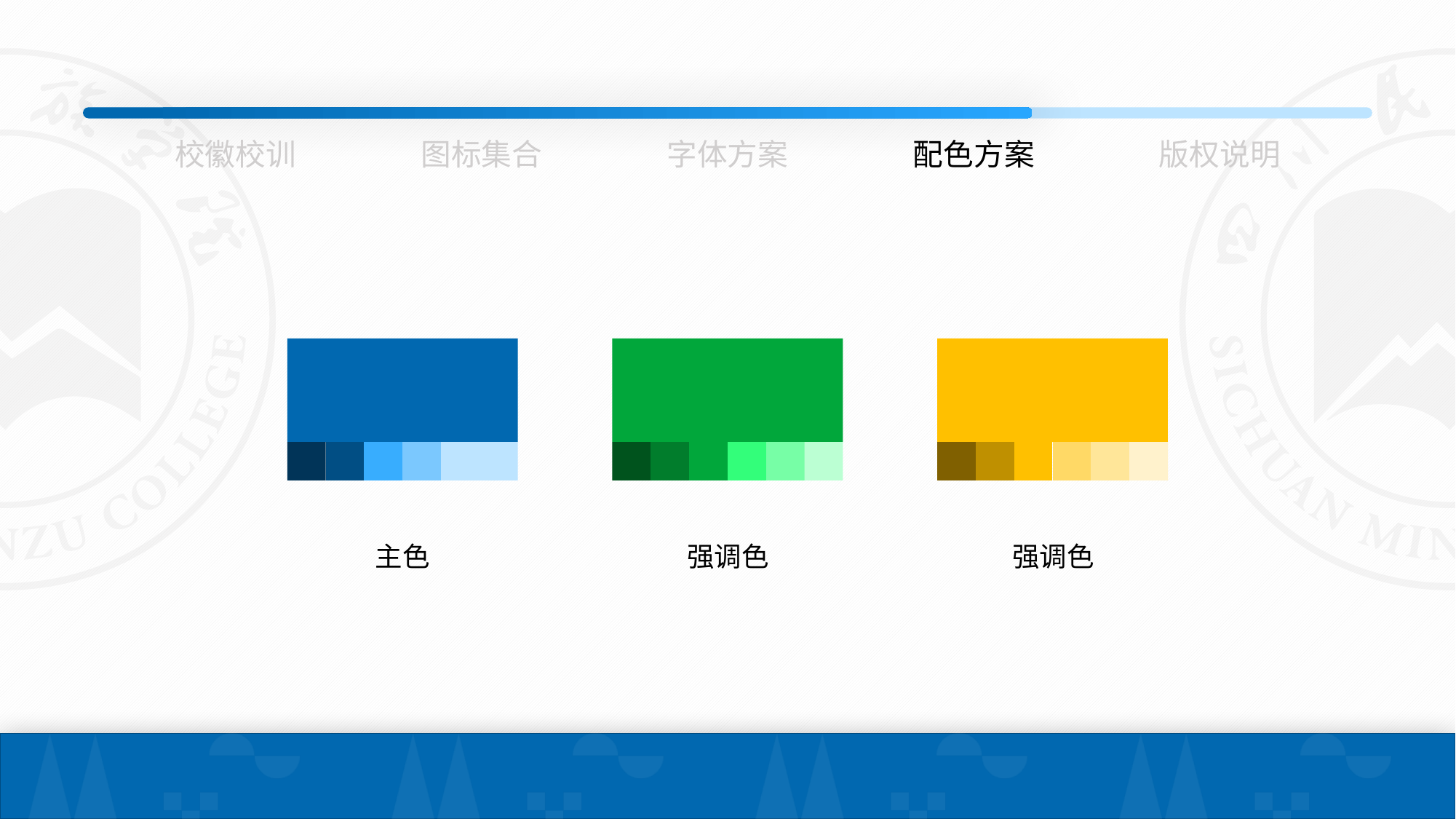

校徽校训
图标集合
字体方案
配色方案
版权说明

主色
强调色
强调色